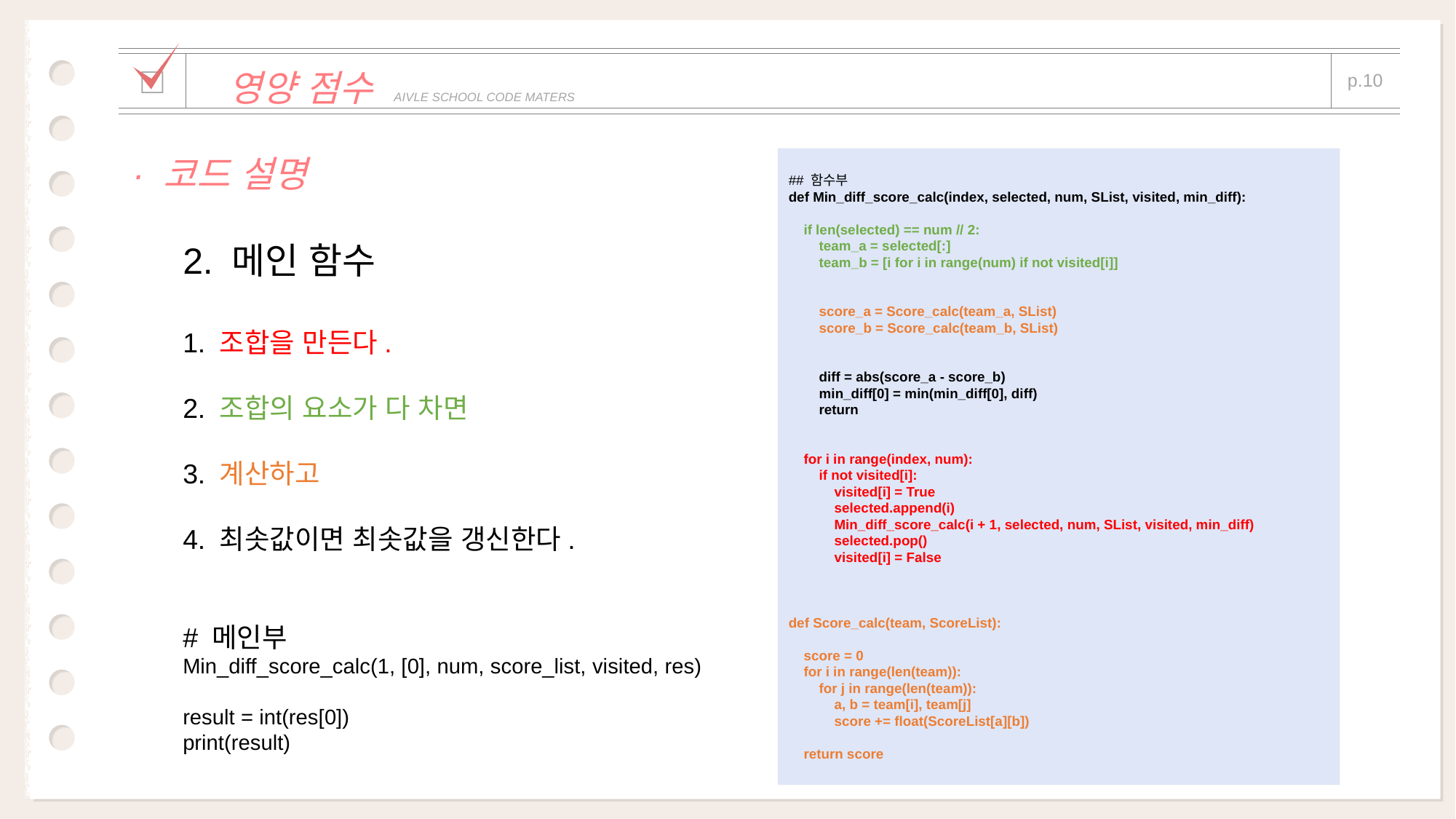

|  |  |  |
| --- | --- | --- |
| □ | 영양 점수 AIVLE SCHOOL CODE MATERS | p.10 |
|  |  |  |
· 코드 설명
## 함수부
def Min_diff_score_calc(index, selected, num, SList, visited, min_diff):

    if len(selected) == num // 2:
        team_a = selected[:]
        team_b = [i for i in range(num) if not visited[i]]

        score_a = Score_calc(team_a, SList)
        score_b = Score_calc(team_b, SList)

        diff = abs(score_a - score_b)
        min_diff[0] = min(min_diff[0], diff)
        return

    for i in range(index, num):
        if not visited[i]:
            visited[i] = True
            selected.append(i)
            Min_diff_score_calc(i + 1, selected, num, SList, visited, min_diff)
            selected.pop()
            visited[i] = False

def Score_calc(team, ScoreList):

    score = 0
    for i in range(len(team)):
        for j in range(len(team)):
            a, b = team[i], team[j]
            score += float(ScoreList[a][b])

    return score
2. 메인 함수

1. 조합을 만든다.

2. 조합의 요소가 다 차면

3. 계산하고

4. 최솟값이면 최솟값을 갱신한다.

# 메인부
Min_diff_score_calc(1, [0], num, score_list, visited, res)

result = int(res[0])
print(result)